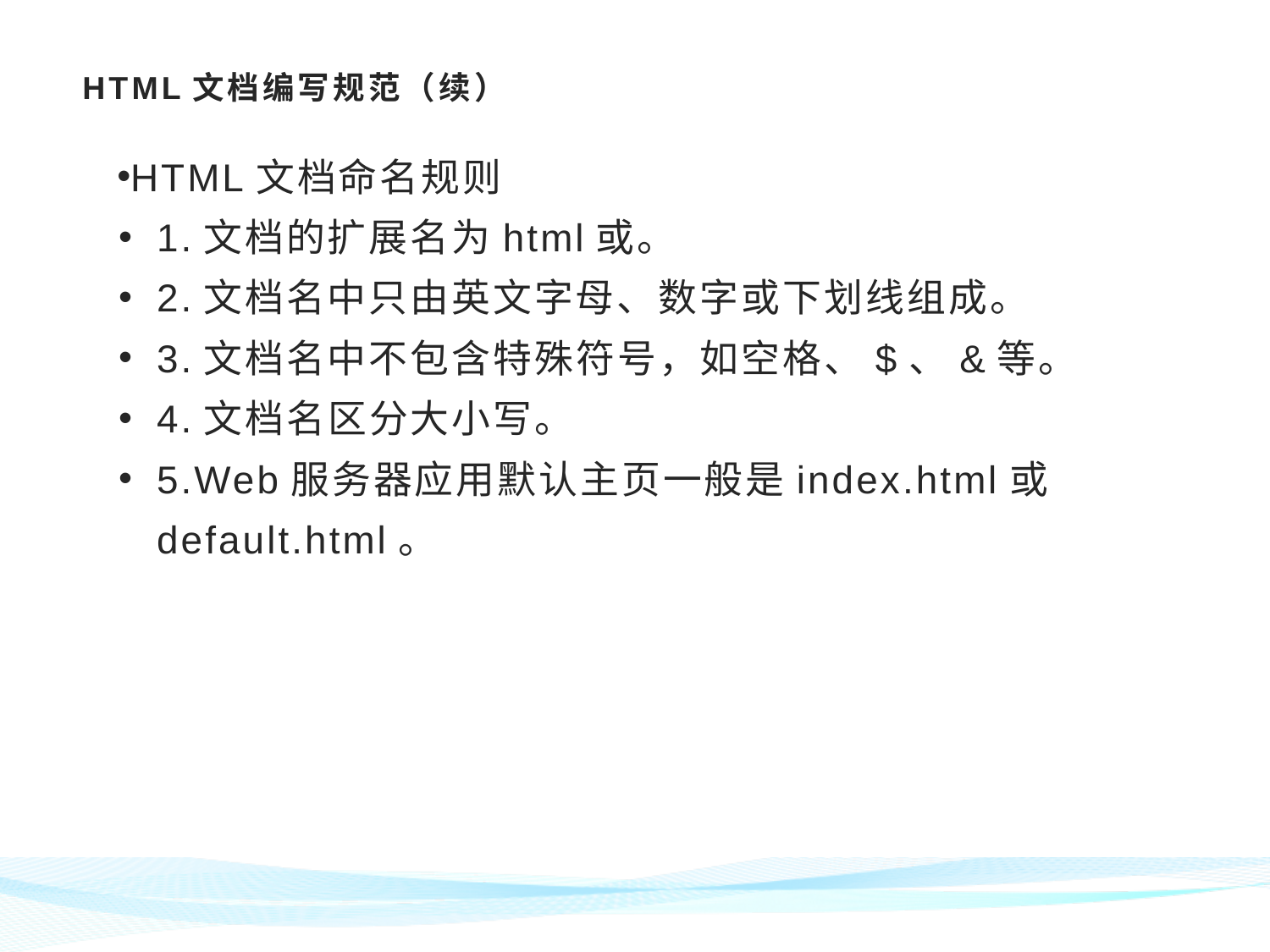

# HTML文档编写规范（续）
HTML文档命名规则
1.文档的扩展名为html或。
2.文档名中只由英文字母、数字或下划线组成。
3.文档名中不包含特殊符号，如空格、$、&等。
4.文档名区分大小写。
5.Web服务器应用默认主页一般是index.html或default.html。